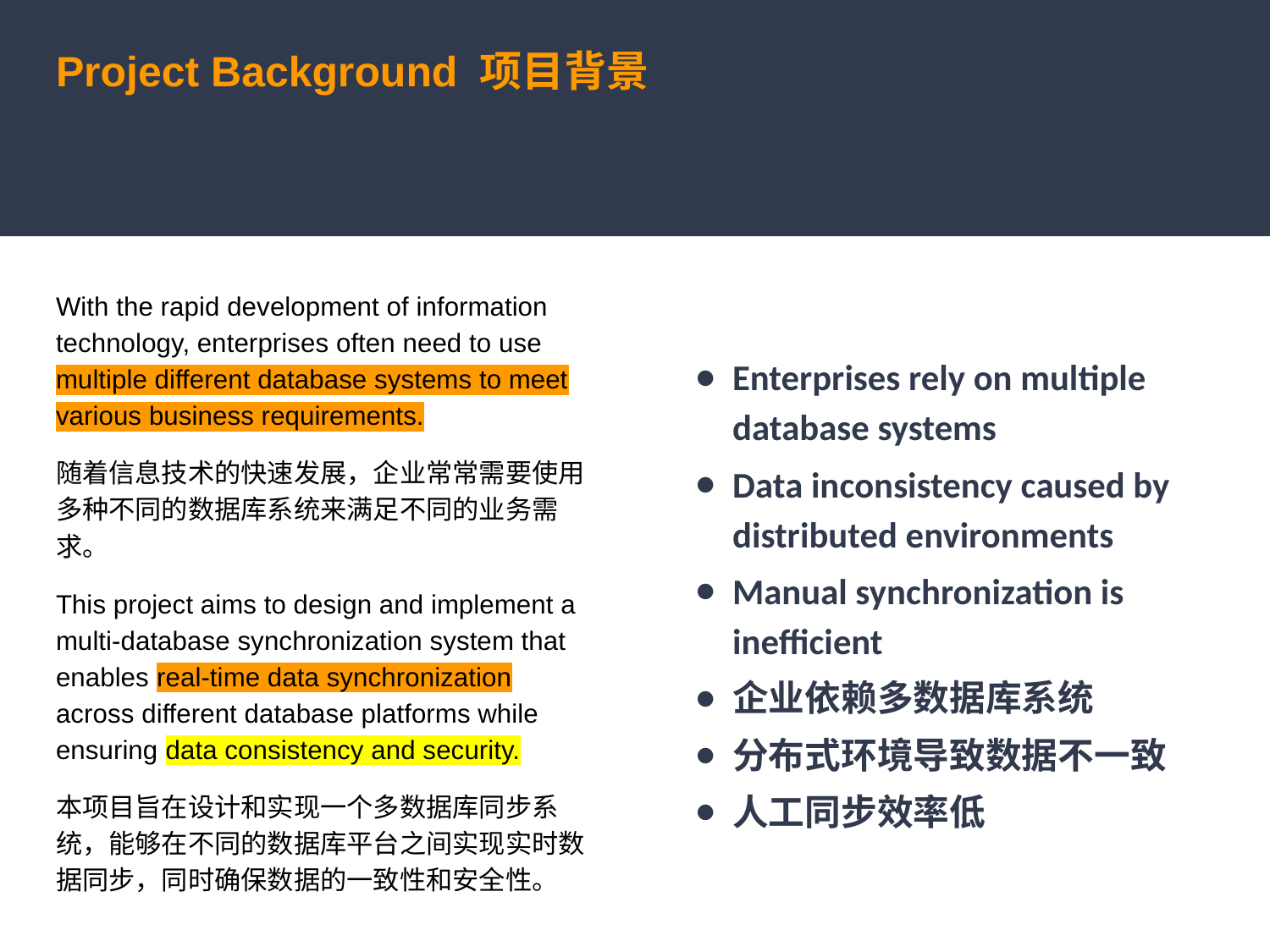

# Project Background 项目背景
Project Background 项目背景
With the rapid development of information technology, enterprises often need to use multiple different database systems to meet various business requirements.
随着信息技术的快速发展，企业常常需要使用多种不同的数据库系统来满足不同的业务需求。
This project aims to design and implement a multi-database synchronization system that enables real-time data synchronization across different database platforms while ensuring data consistency and security.
本项目旨在设计和实现一个多数据库同步系统，能够在不同的数据库平台之间实现实时数据同步，同时确保数据的一致性和安全性。

Enterprises rely on multiple database systems
Data inconsistency caused by distributed environments
Manual synchronization is inefficient
企业依赖多数据库系统
分布式环境导致数据不一致
人工同步效率低